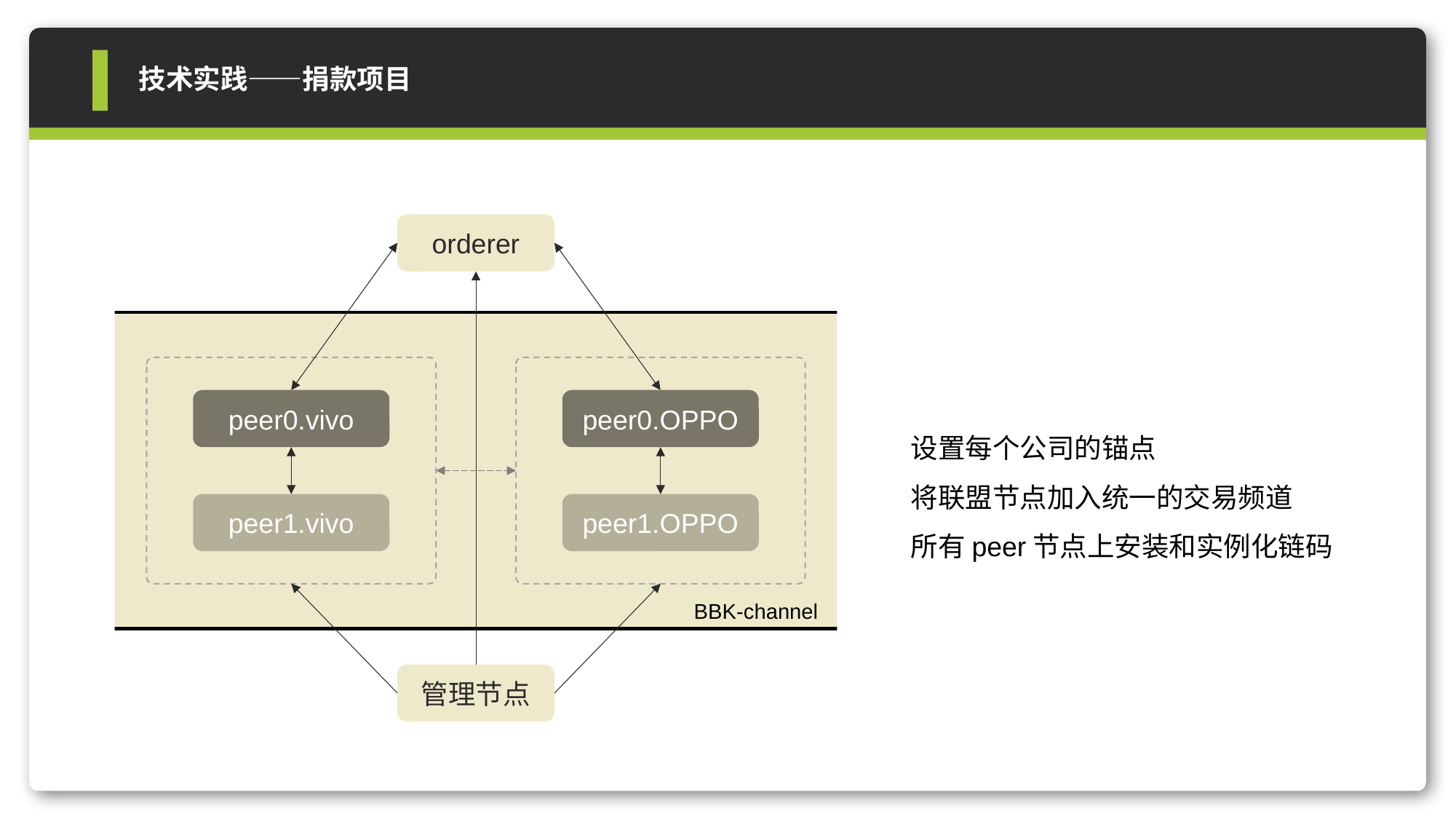

技术实践——捐款项目
orderer

peer0.vivo
peer0.OPPO
设置每个公司的锚点
将联盟节点加入统一的交易频道
所有peer节点上安装和实例化链码
peer1.vivo
peer1.OPPO
BBK-channel
管理节点